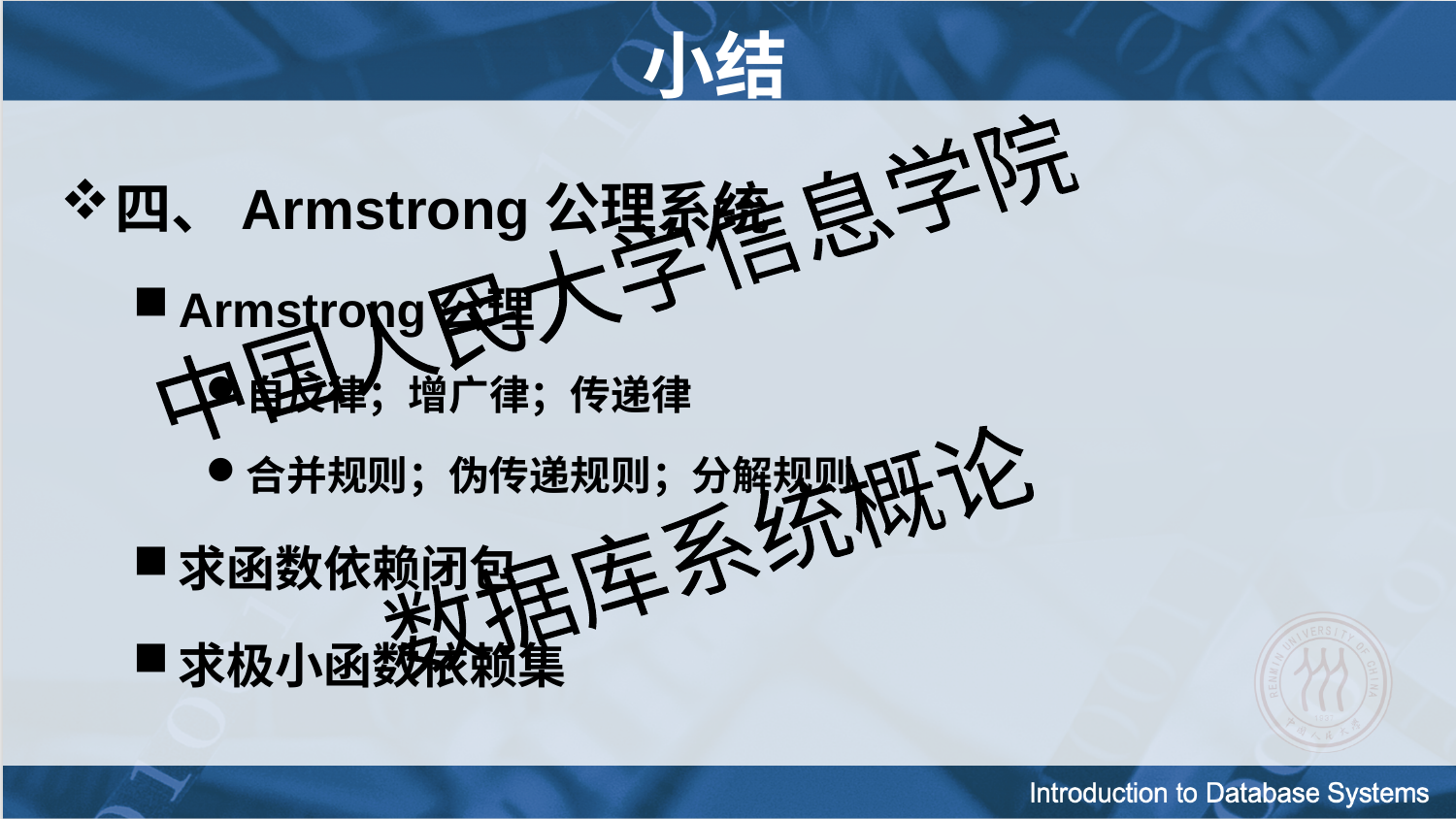

# 小结
四、Armstrong公理系统
Armstrong公理
自反律；增广律；传递律
合并规则；伪传递规则；分解规则
求函数依赖闭包
求极小函数依赖集